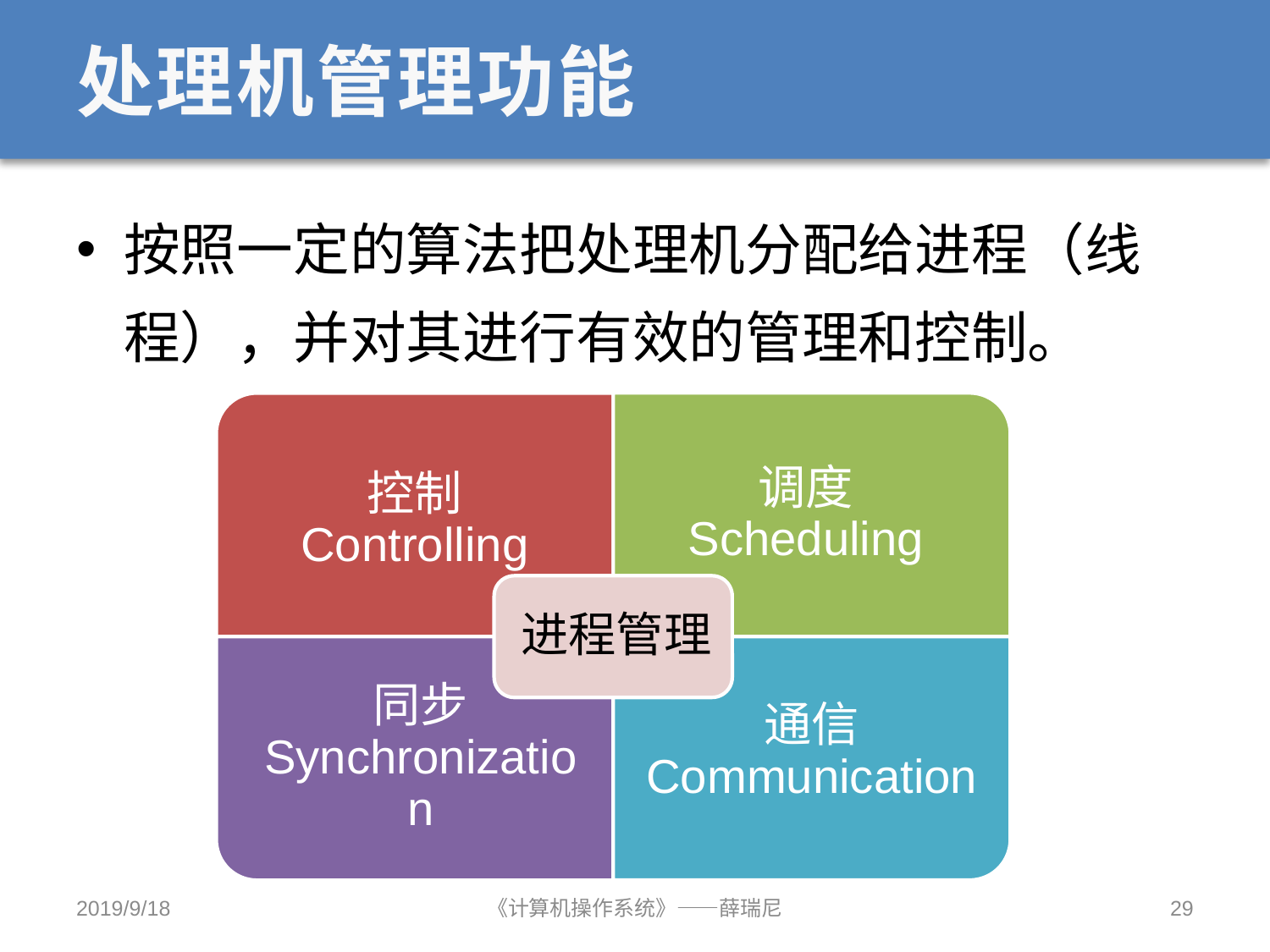

# 处理机管理功能
按照一定的算法把处理机分配给进程（线程），并对其进行有效的管理和控制。
控制
Controlling
调度
Scheduling
同步
Synchronization
通信
Communication
进程管理
2019/9/18
《计算机操作系统》——薛瑞尼
29